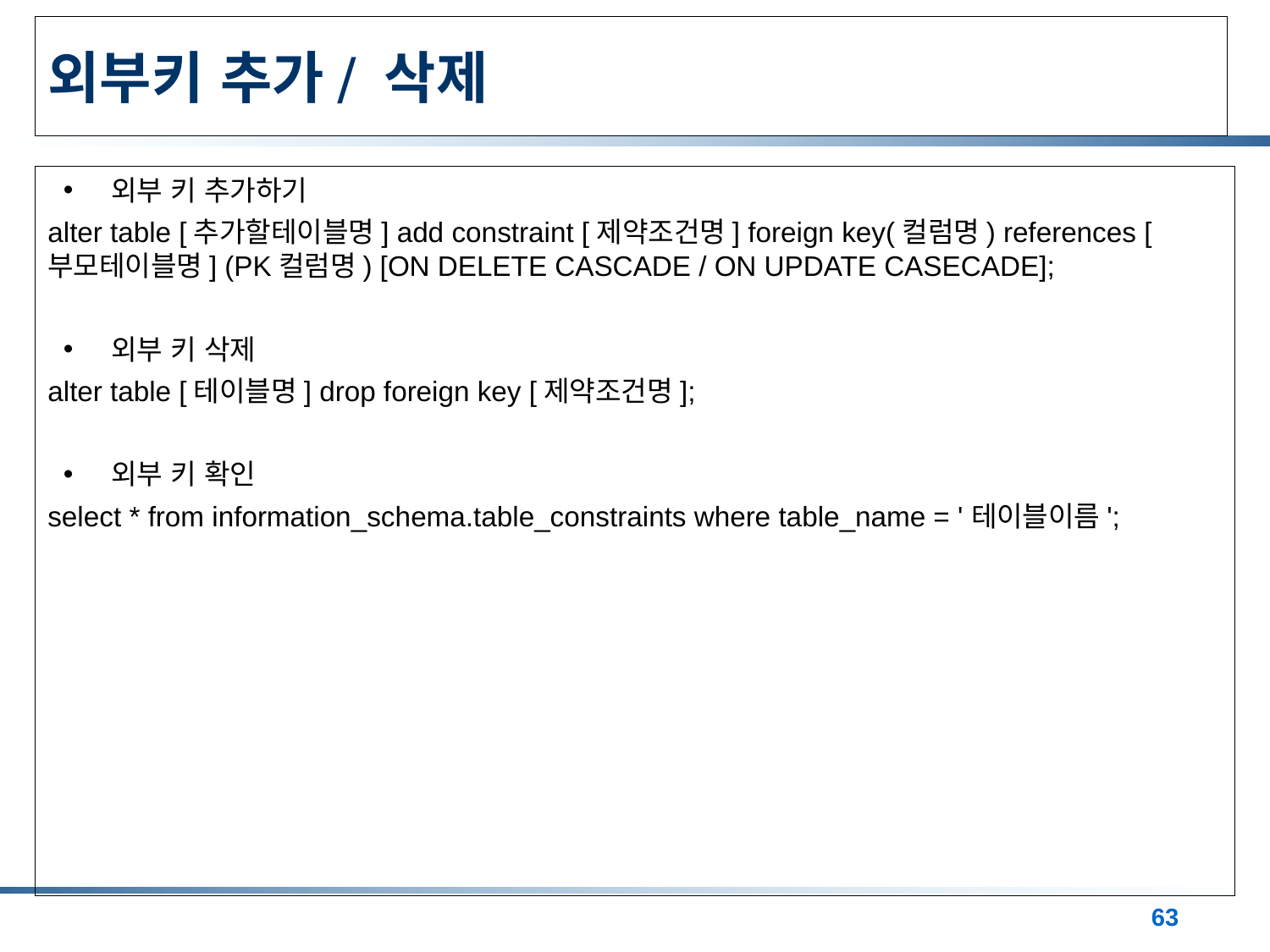

# 외부키 추가/삭제
외부 키 추가하기
alter table [추가할테이블명] add constraint [제약조건명] foreign key(컬럼명) references [부모테이블명] (PK컬럼명) [ON DELETE CASCADE / ON UPDATE CASECADE];

외부 키 삭제
alter table [테이블명] drop foreign key [제약조건명];

외부 키 확인
select * from information_schema.table_constraints where table_name = '테이블이름';